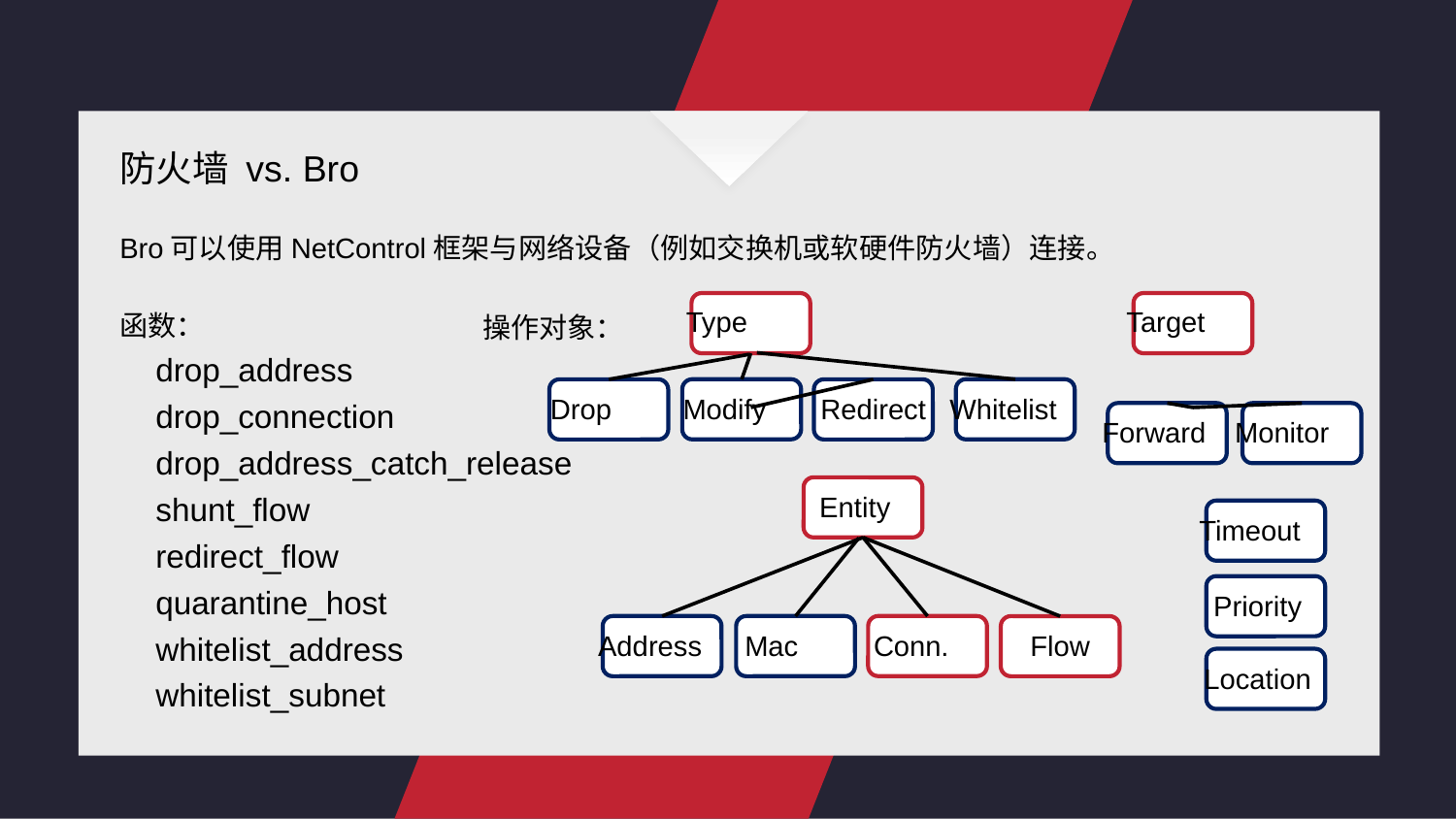

防火墙 vs. Bro

Bro可以使用NetControl框架与网络设备（例如交换机或软硬件防火墙）连接。

函数：
    drop_address
    drop_connection
    drop_address_catch_release
    shunt_flow
    redirect_flow
    quarantine_host
    whitelist_address
    whitelist_subnet
Type
Target

操作对象：

Modify
Redirect
Drop
Whitelist

Forward
Monitor

Entity

Timeout

Priority

Address
Mac
Flow
Conn.

Location